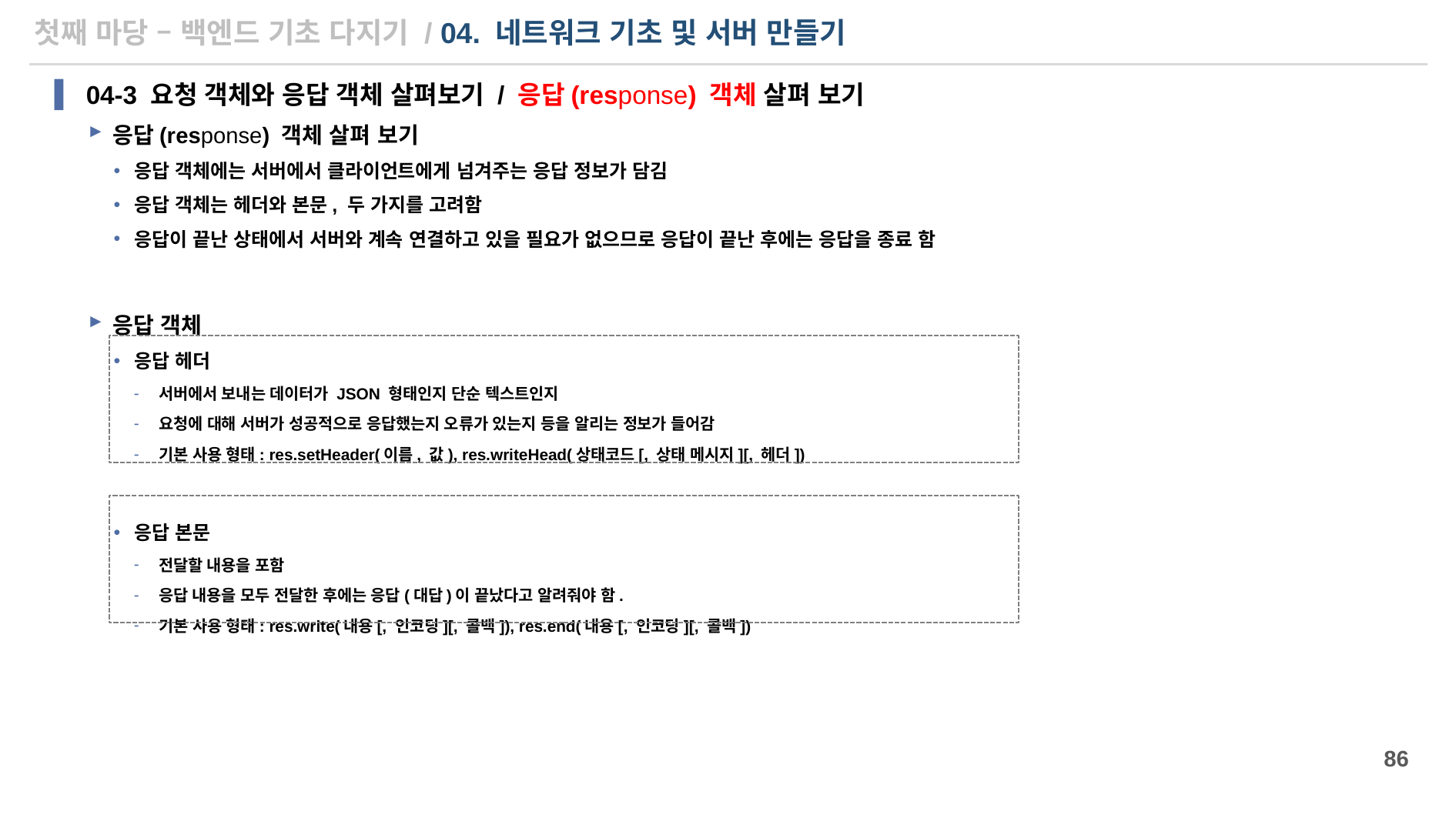

# 첫째 마당 – 백엔드 기초 다지기 / 04. 네트워크 기초 및 서버 만들기
04-3 요청 객체와 응답 객체 살펴보기 / 응답(response) 객체 살펴 보기
응답(response) 객체 살펴 보기
응답 객체에는 서버에서 클라이언트에게 넘겨주는 응답 정보가 담김
응답 객체는 헤더와 본문, 두 가지를 고려함
응답이 끝난 상태에서 서버와 계속 연결하고 있을 필요가 없으므로 응답이 끝난 후에는 응답을 종료 함

응답 객체
응답 헤더
서버에서 보내는 데이터가 JSON 형태인지 단순 텍스트인지
요청에 대해 서버가 성공적으로 응답했는지 오류가 있는지 등을 알리는 정보가 들어감
기본 사용 형태: res.setHeader(이름, 값), res.writeHead(상태코드[, 상태 메시지][, 헤더])

응답 본문
전달할 내용을 포함
응답 내용을 모두 전달한 후에는 응답(대답)이 끝났다고 알려줘야 함.
기본 사용 형태: res.write(내용[, 인코딩][, 콜백]), res.end(내용[, 인코딩][, 콜백])

86